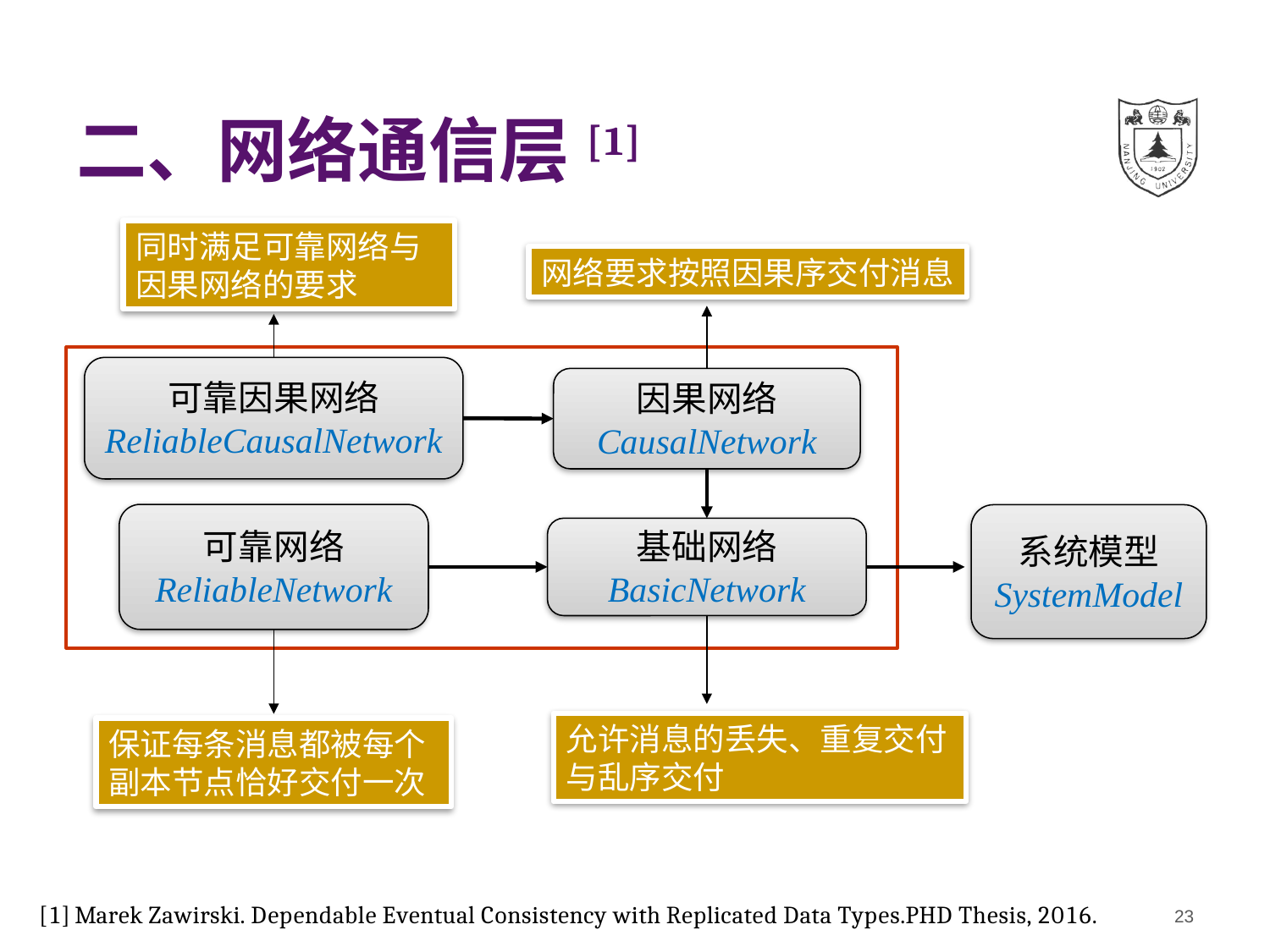

# 二、网络通信层[1]
同时满足可靠网络与因果网络的要求
网络要求按照因果序交付消息

可靠因果网络
ReliableCausalNetwork
因果网络
CausalNetwork
可靠网络
ReliableNetwork
基础网络
BasicNetwork
系统模型
SystemModel
允许消息的丢失、重复交付与乱序交付
保证每条消息都被每个副本节点恰好交付一次
[1] Marek Zawirski. Dependable Eventual Consistency with Replicated Data Types.PHD Thesis, 2016.

23